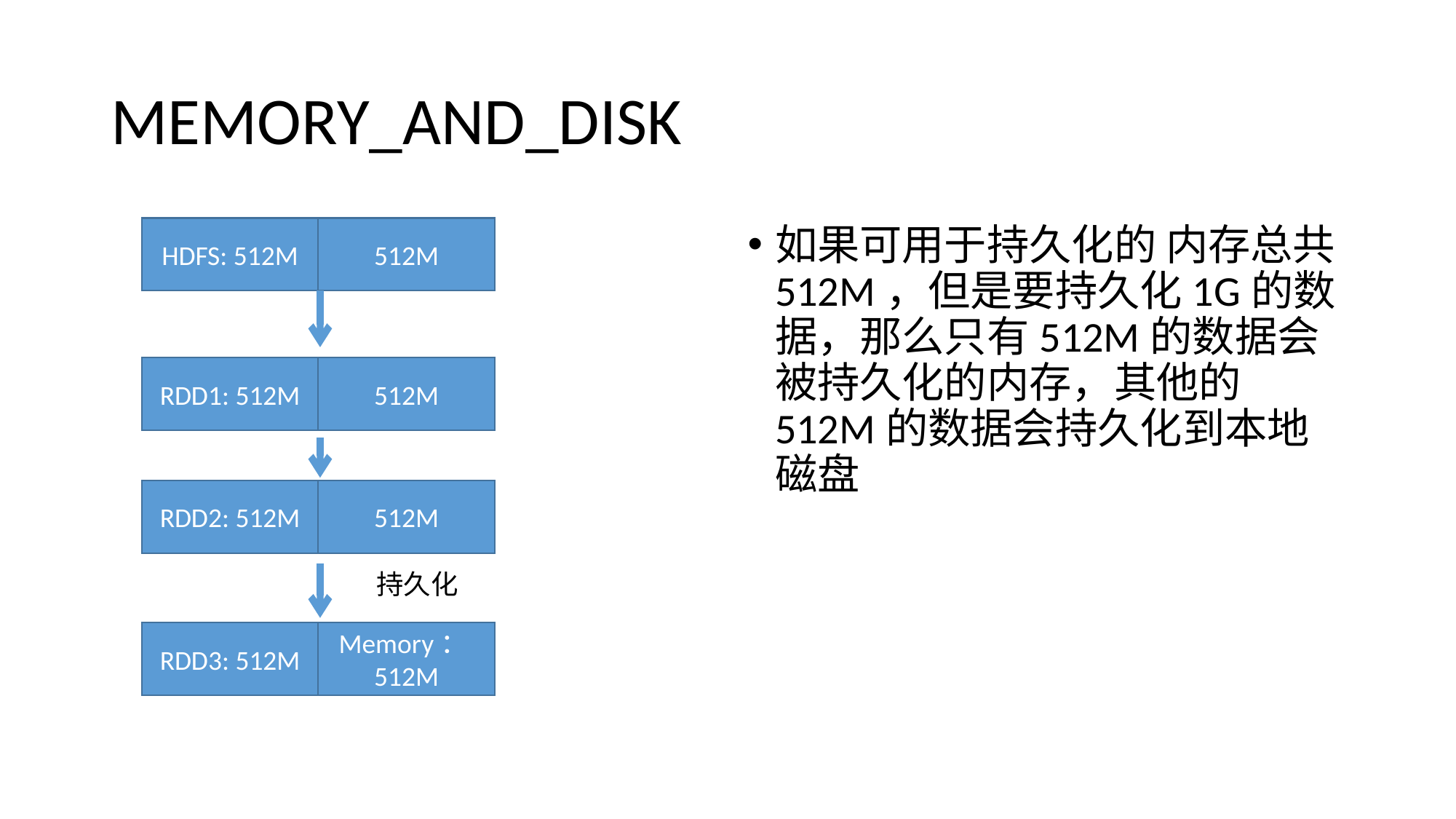

# MEMORY_AND_DISK

HDFS: 512M
512M
如果可用于持久化的 内存总共512M，但是要持久化1G的数据，那么只有512M的数据会被持久化的内存，其他的512M的数据会持久化到本地磁盘
RDD1: 512M
512M
RDD2: 512M
512M
持久化
RDD3: 512M
Memory：512M